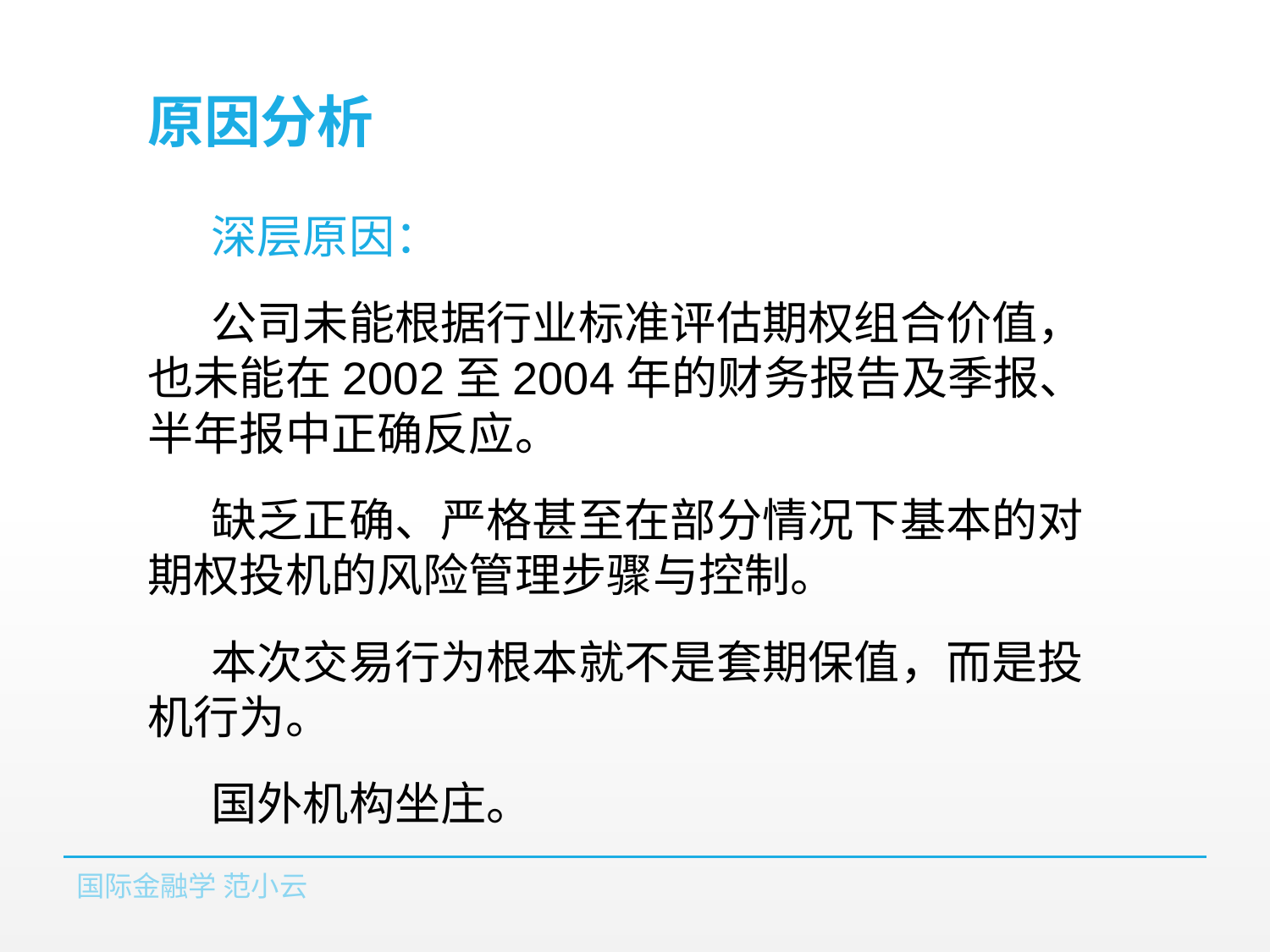

# 原因分析
深层原因：
公司未能根据行业标准评估期权组合价值，也未能在2002至2004年的财务报告及季报、半年报中正确反应。
缺乏正确、严格甚至在部分情况下基本的对期权投机的风险管理步骤与控制。
本次交易行为根本就不是套期保值，而是投机行为。
国外机构坐庄。
国际金融学 范小云